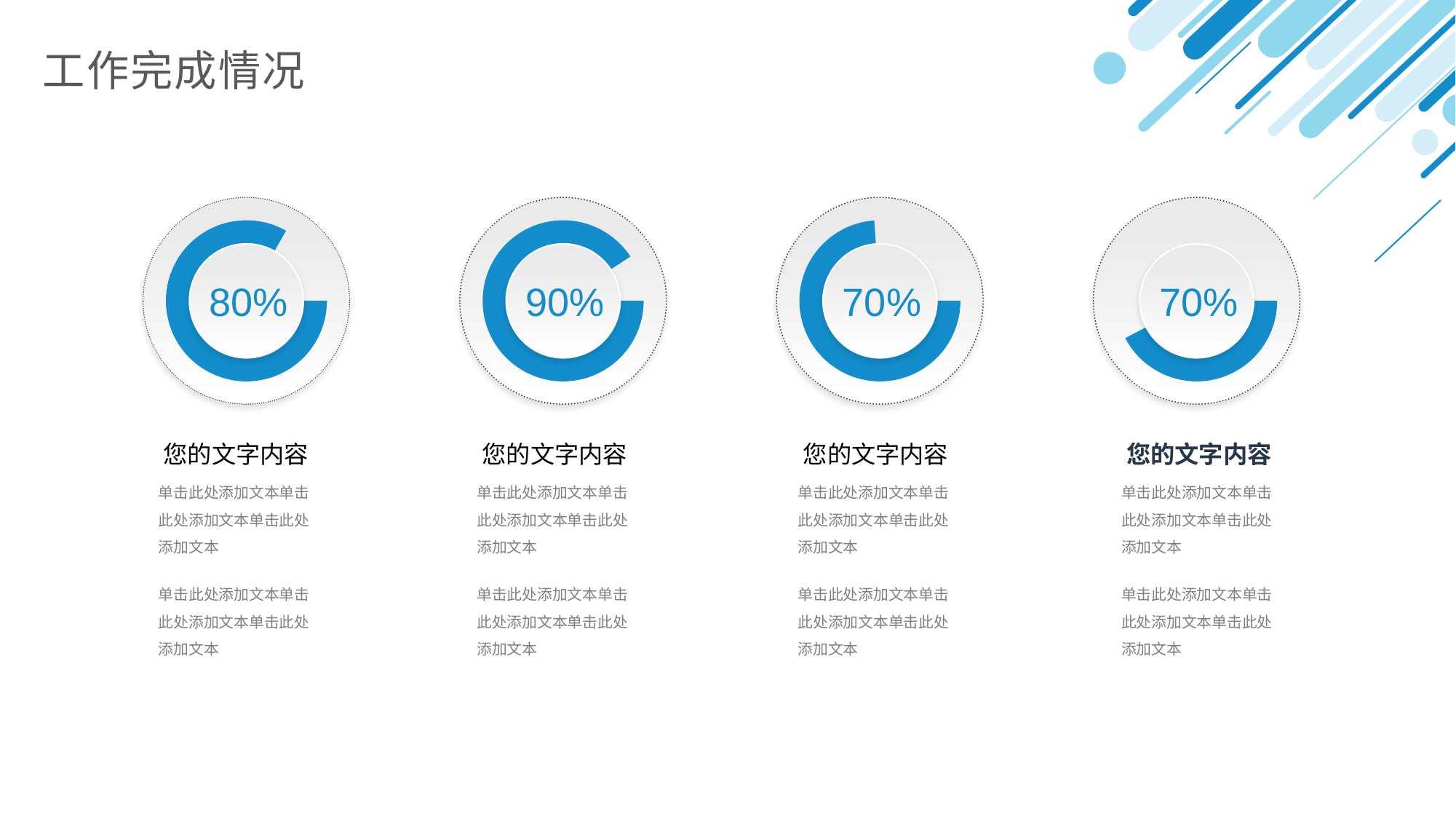

工作完成情况

80%

90%

70%

70%
您的文字内容
单击此处添加文本单击此处添加文本单击此处添加文本
单击此处添加文本单击此处添加文本单击此处添加文本

您的文字内容
单击此处添加文本单击此处添加文本单击此处添加文本
单击此处添加文本单击此处添加文本单击此处添加文本

您的文字内容
单击此处添加文本单击此处添加文本单击此处添加文本
单击此处添加文本单击此处添加文本单击此处添加文本

您的文字内容
单击此处添加文本单击此处添加文本单击此处添加文本
单击此处添加文本单击此处添加文本单击此处添加文本